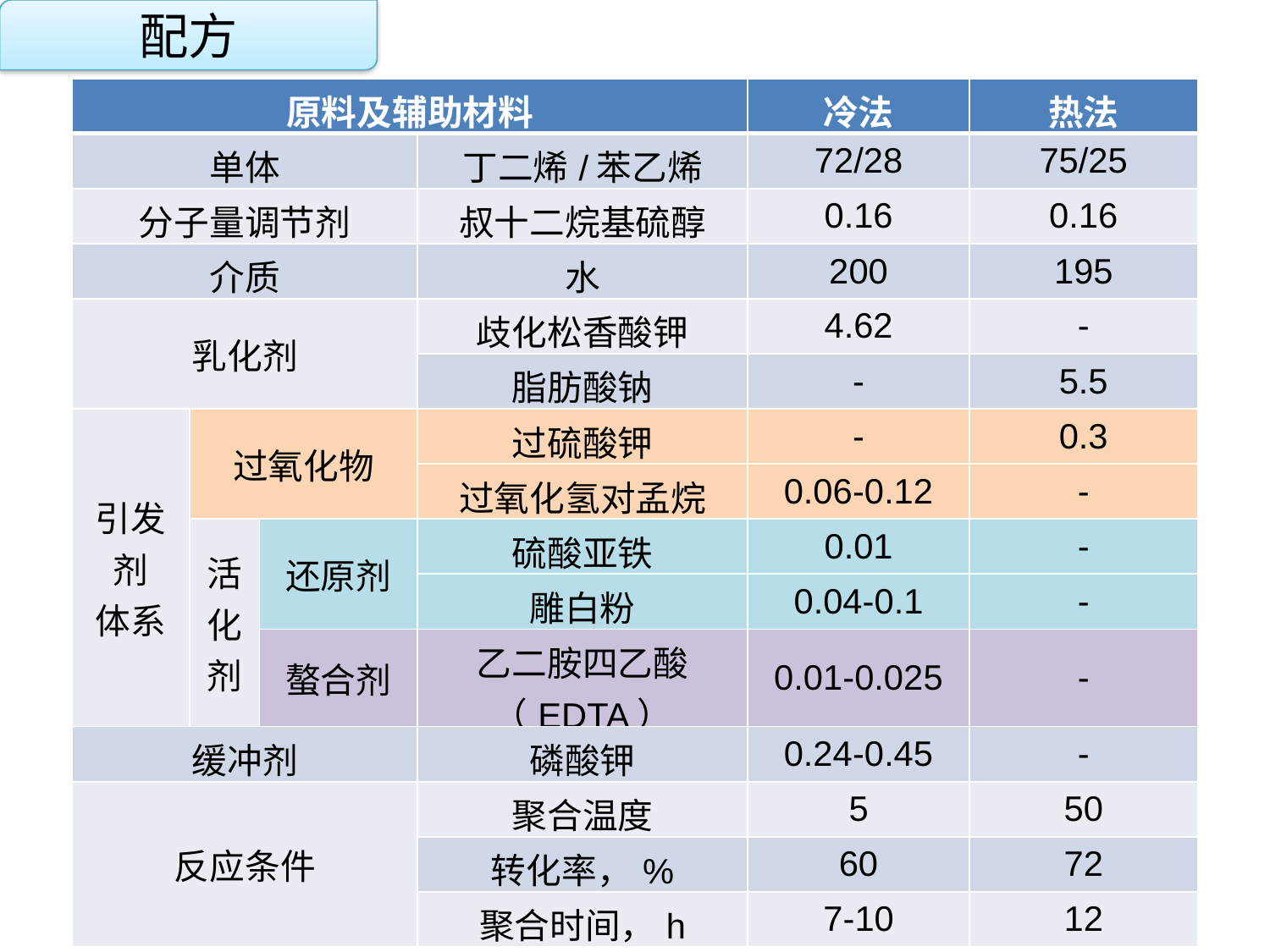

配方
| 原料及辅助材料 |  |  |  | 冷法 | 热法 |
| --- | --- | --- | --- | --- | --- |
| 单体 |  |  | 丁二烯/苯乙烯 | 72/28 | 75/25 |
| 分子量调节剂 |  |  | 叔十二烷基硫醇 | 0.16 | 0.16 |
| 介质 |  |  | 水 | 200 | 195 |
| 乳化剂 |  |  | 歧化松香酸钾 | 4.62 | - |
|  |  |  | 脂肪酸钠 | - | 5.5 |
| 引发剂 体系 | 过氧化物 |  | 过硫酸钾 | - | 0.3 |
|  |  |  | 过氧化氢对孟烷 | 0.06-0.12 | - |
|  | 活 化 剂 | 还原剂 | 硫酸亚铁 | 0.01 | - |
|  |  |  | 雕白粉 | 0.04-0.1 | - |
|  |  | 螯合剂 | 乙二胺四乙酸（EDTA） | 0.01-0.025 | - |
| 缓冲剂 |  |  | 磷酸钾 | 0.24-0.45 | - |
| 反应条件 |  |  | 聚合温度 | 5 | 50 |
|  |  |  | 转化率，% | 60 | 72 |
|  |  |  | 聚合时间，h | 7-10 | 12 |
点击添加文本
点击添加文本
点击添加文本
点击添加文本